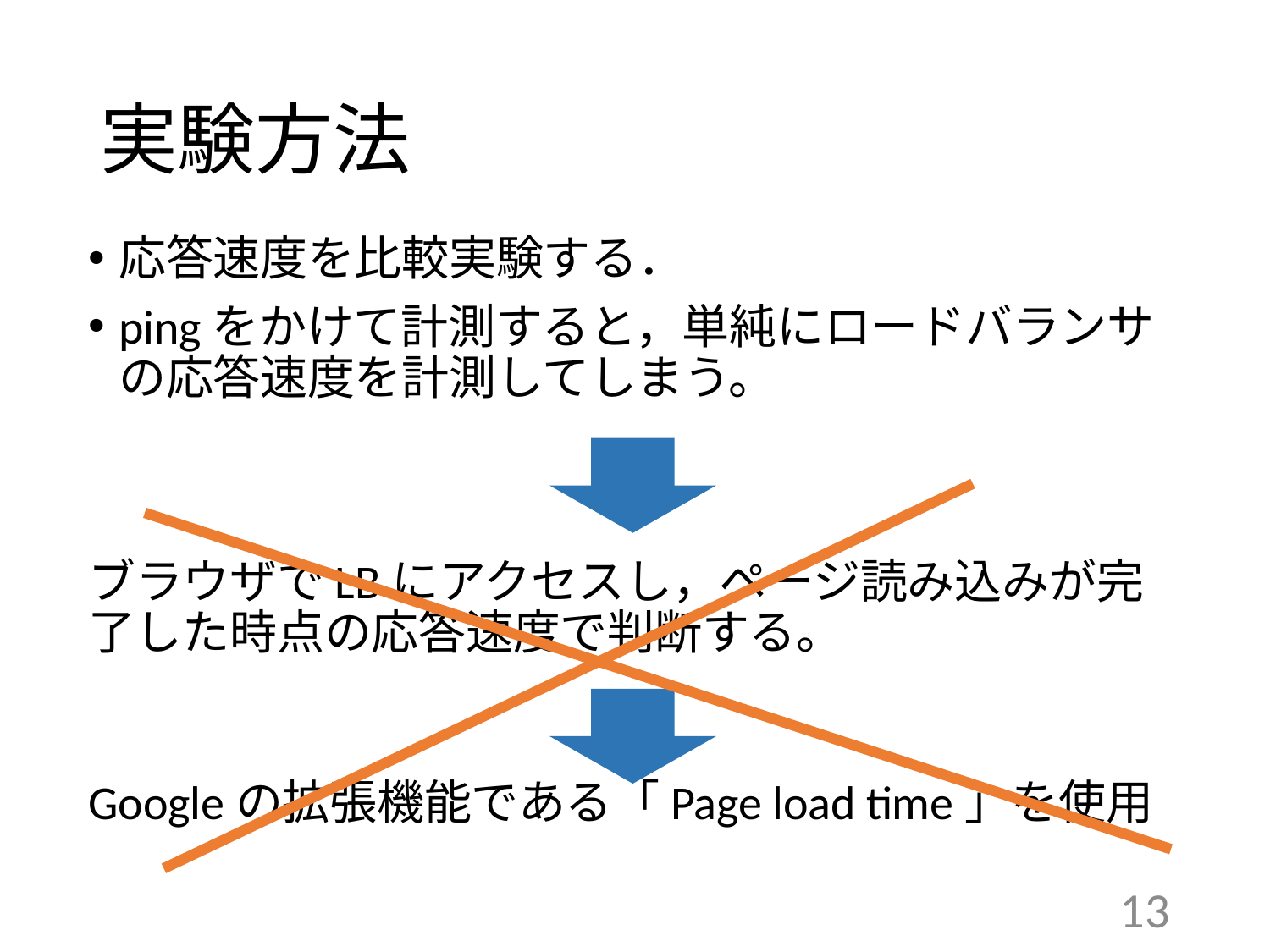

# 実験方法
応答速度を比較実験する．
pingをかけて計測すると，単純にロードバランサの応答速度を計測してしまう。

ブラウザでLBにアクセスし，ページ読み込みが完了した時点の応答速度で判断する。
Googleの拡張機能である「Page load time」を使用

13